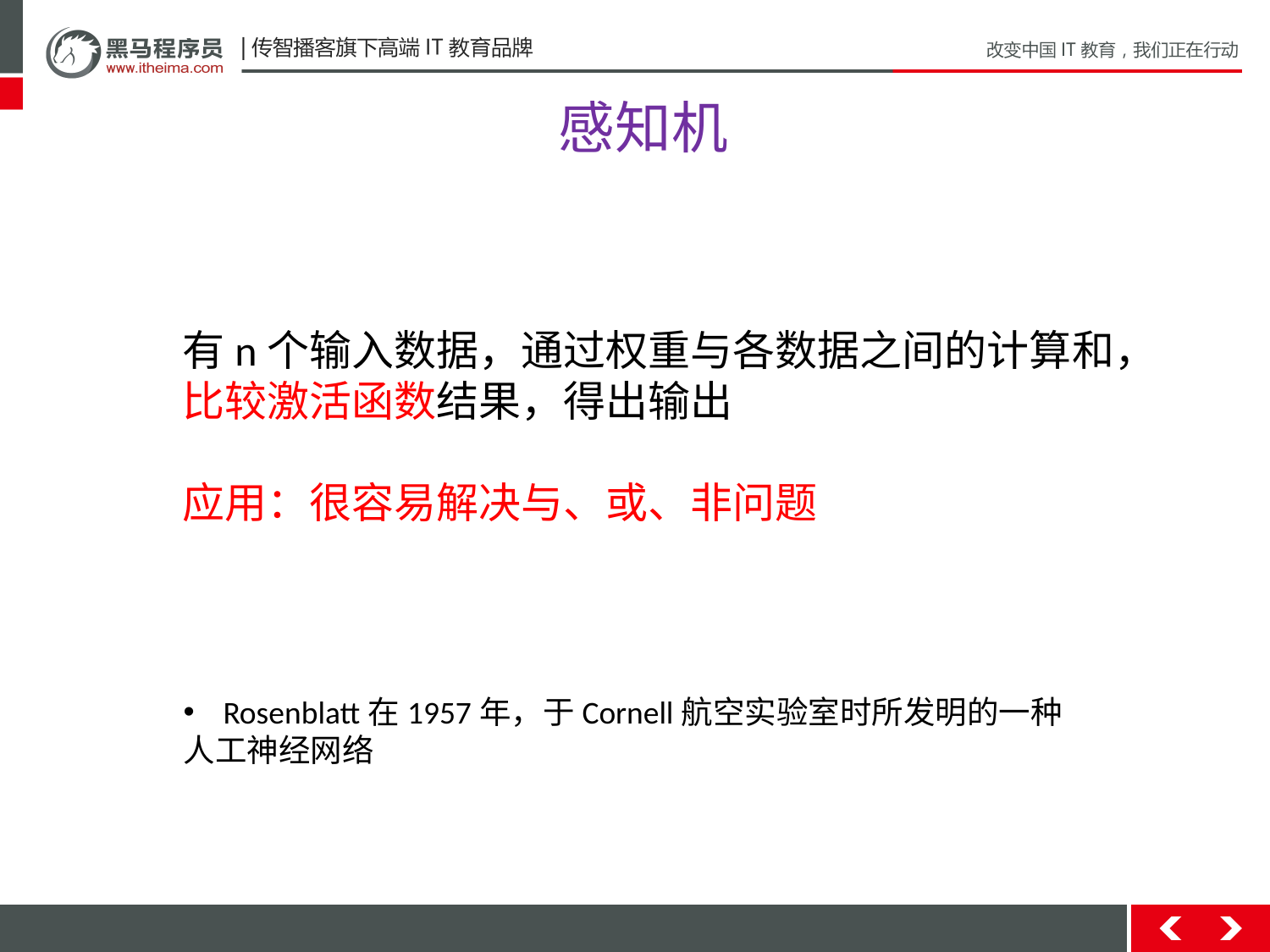

感知机
有n个输入数据，通过权重与各数据之间的计算和，
比较激活函数结果，得出输出

应用：很容易解决与、或、非问题
Rosenblatt在1957年，于Cornell航空实验室时所发明的一种
人工神经网络